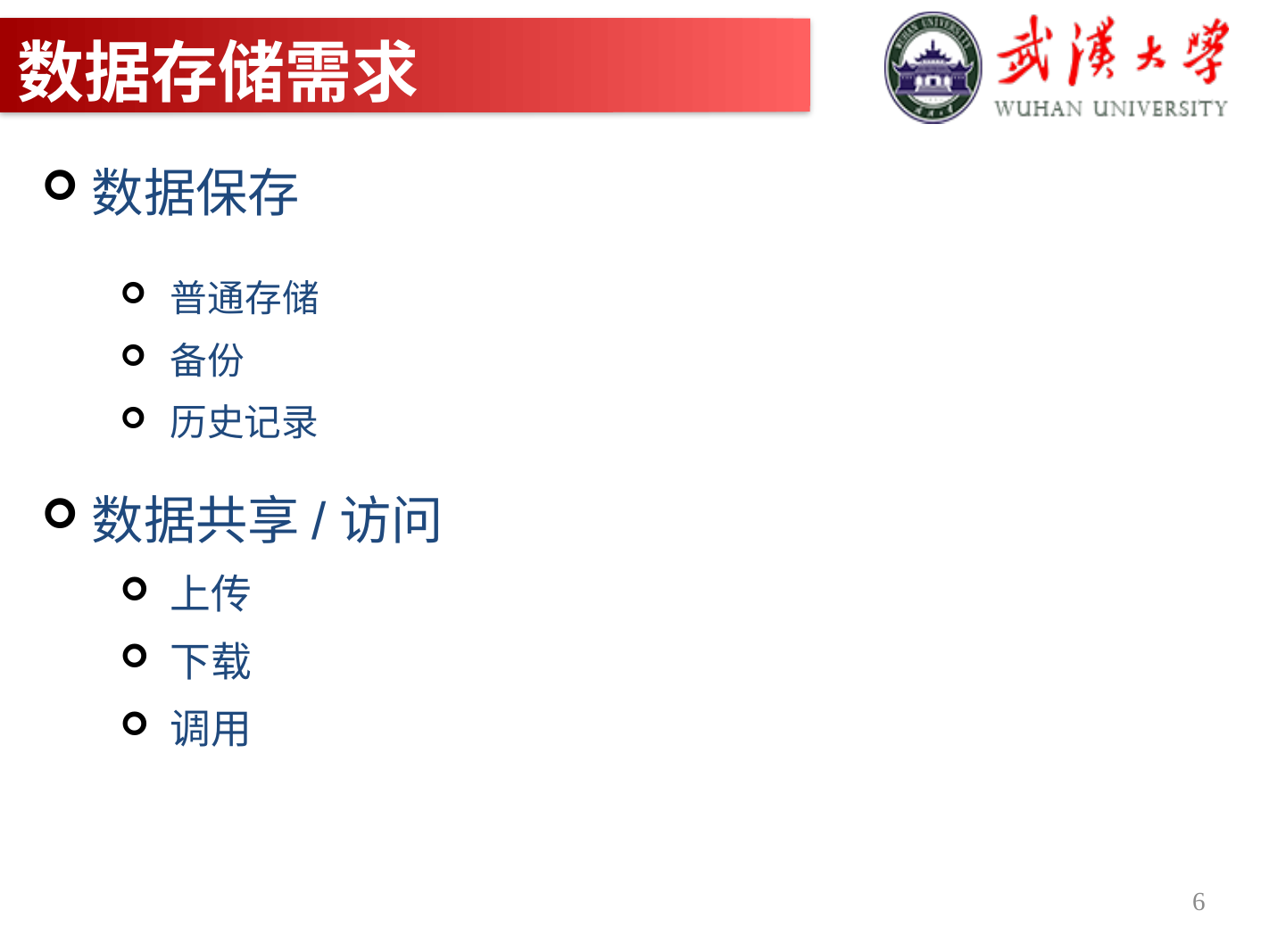

# 数据存储需求
数据保存

普通存储

备份

历史记录

数据共享/访问

上传

下载

调用

6